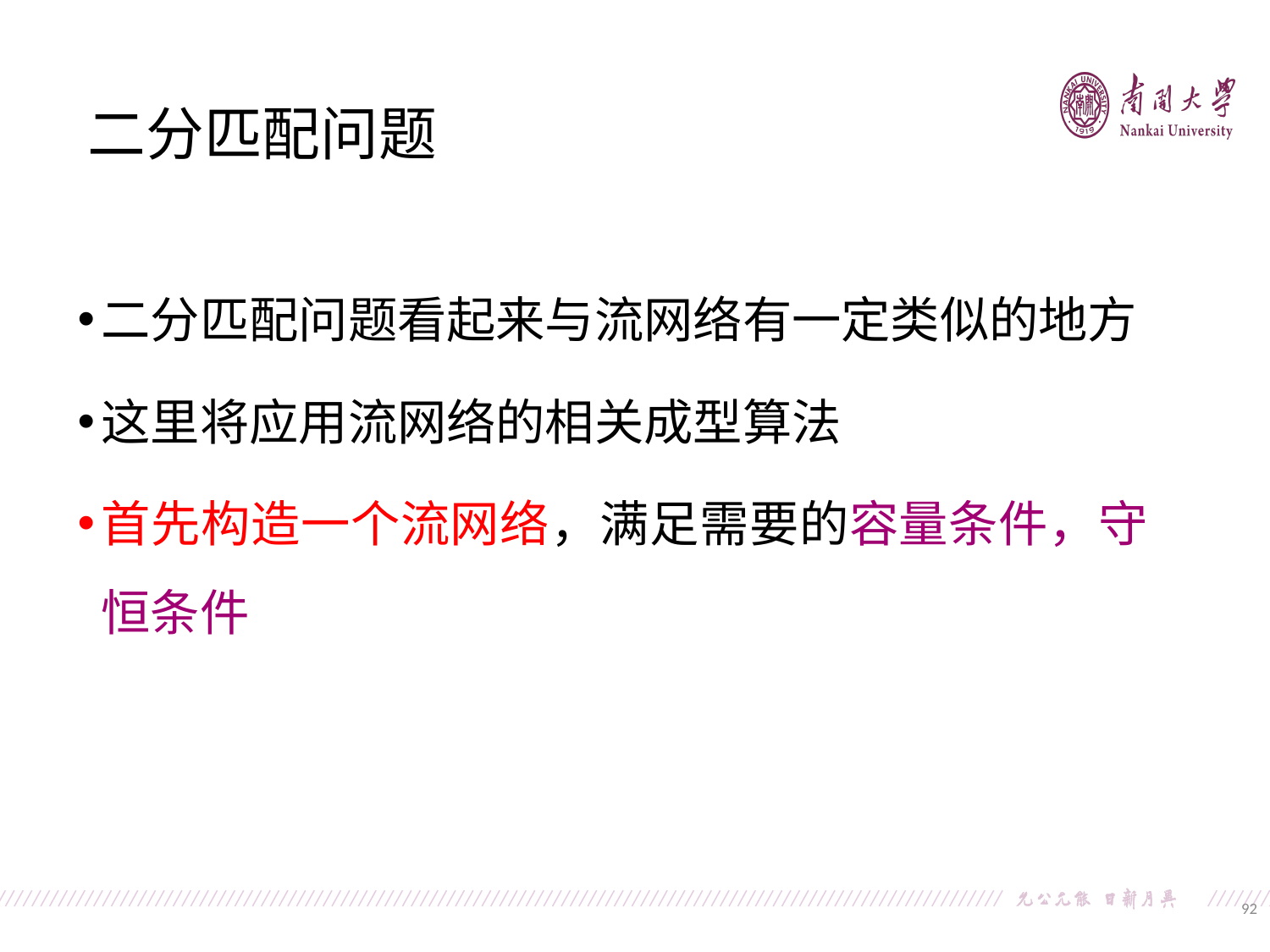

二分匹配问题
二分匹配问题看起来与流网络有一定类似的地方
这里将应用流网络的相关成型算法
首先构造一个流网络，满足需要的容量条件，守恒条件
92